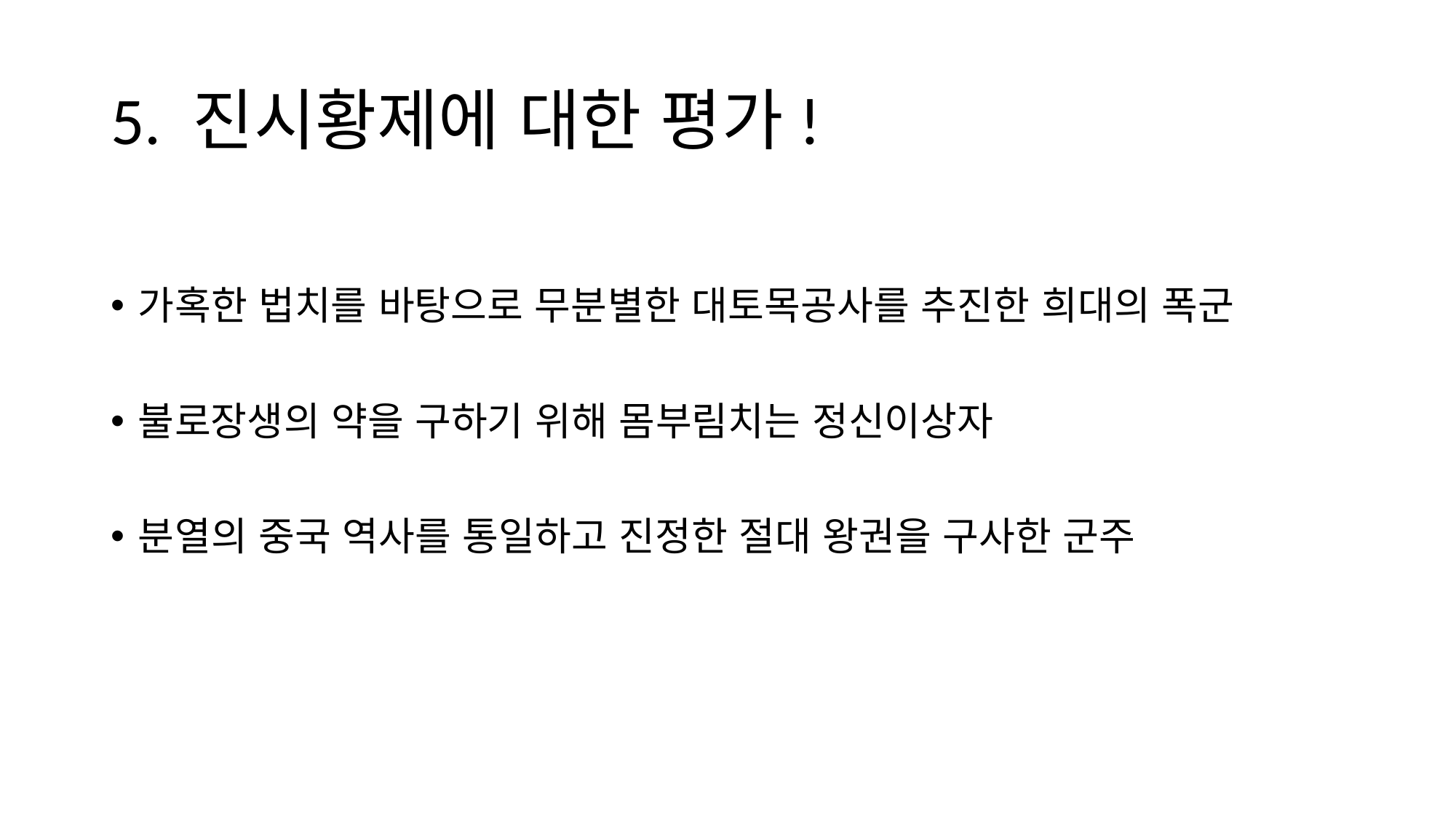

# 5. 진시황제에 대한 평가!

가혹한 법치를 바탕으로 무분별한 대토목공사를 추진한 희대의 폭군

불로장생의 약을 구하기 위해 몸부림치는 정신이상자

분열의 중국 역사를 통일하고 진정한 절대 왕권을 구사한 군주